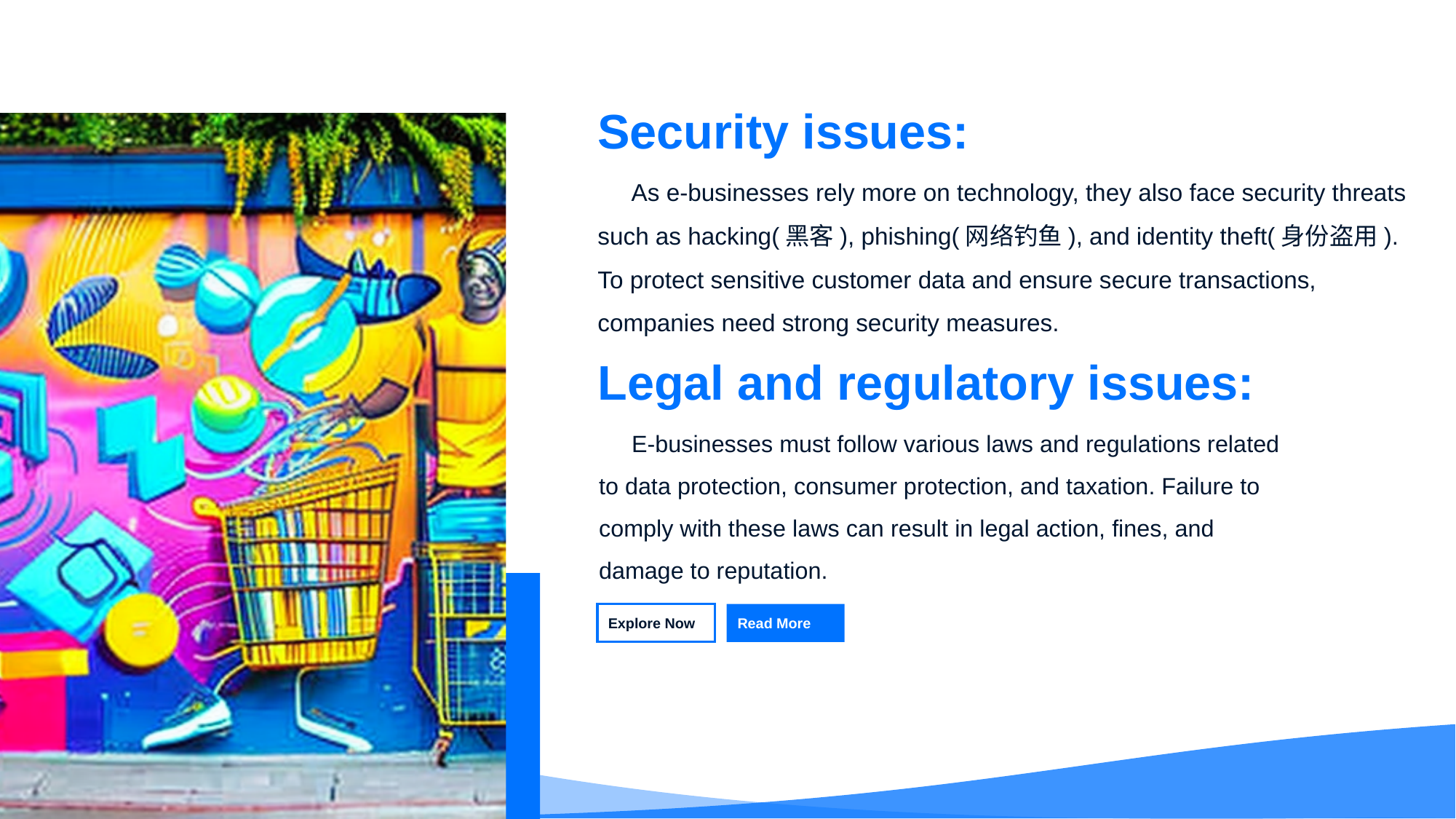

Security issues:

     As e-businesses rely more on technology, they also face security threats such as hacking(黑客), phishing(网络钓鱼), and identity theft(身份盗用). To protect sensitive customer data and ensure secure transactions, companies need strong security measures.
Legal and regulatory issues:
     E-businesses must follow various laws and regulations related to data protection, consumer protection, and taxation. Failure to comply with these laws can result in legal action, fines, and damage to reputation.

Read More
Explore Now